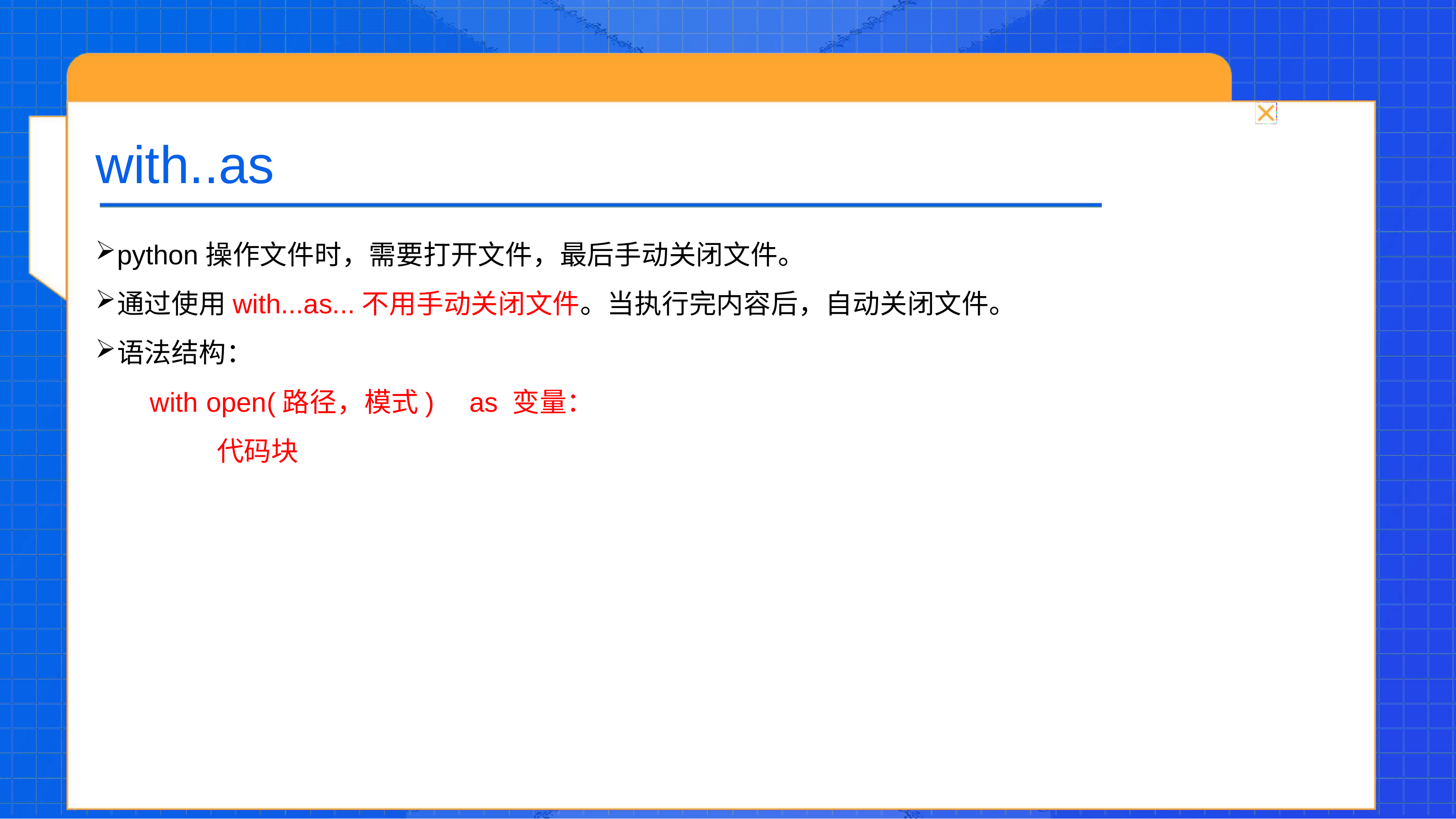

# with..as

python操作文件时，需要打开文件，最后手动关闭文件。
通过使用with...as...不用手动关闭文件。当执行完内容后，自动关闭文件。
语法结构：
with open(路径，模式)	as 变量：  代码块